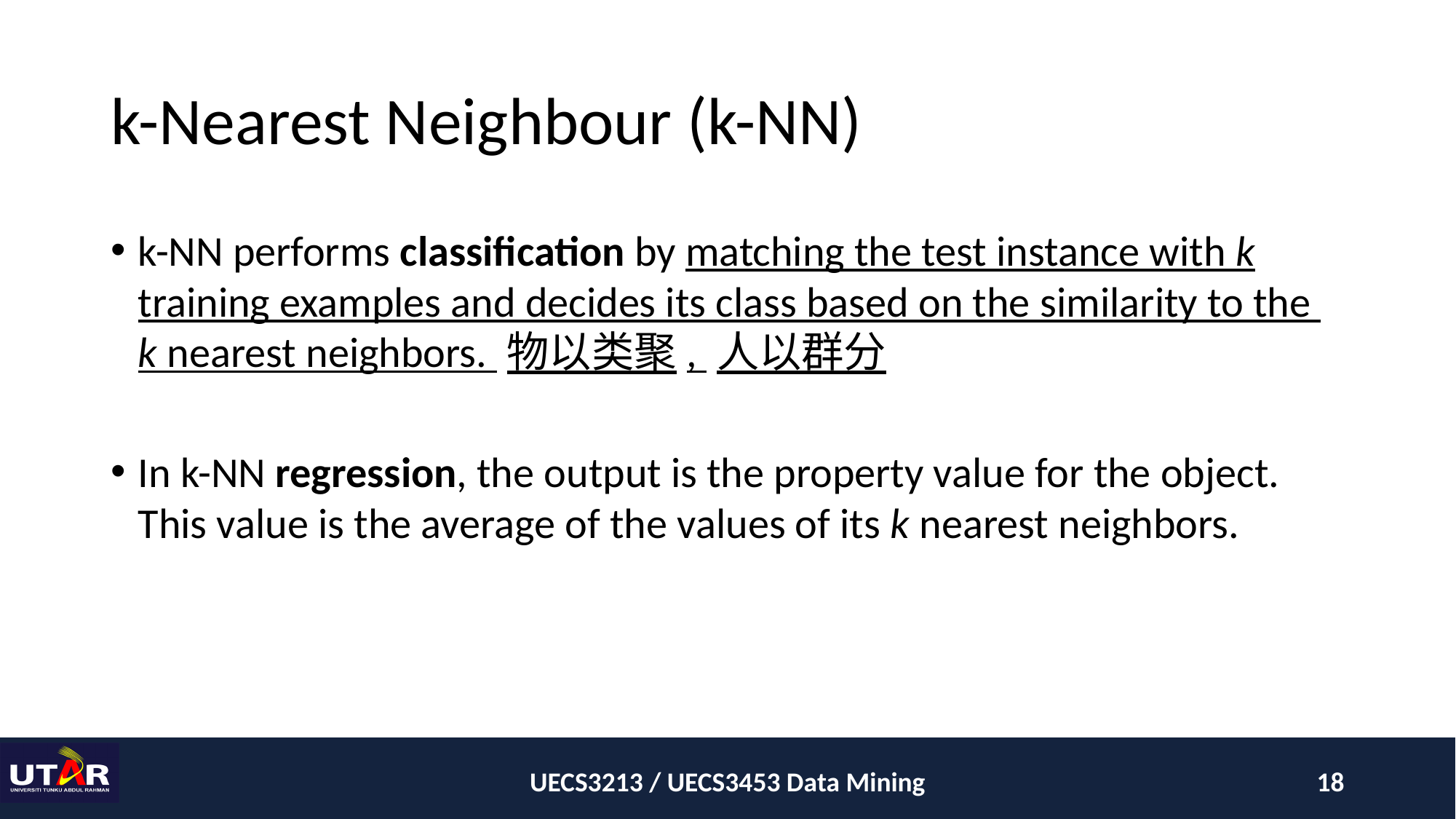

# k-Nearest Neighbour (k-NN)
k-NN performs classification by matching the test instance with k training examples and decides its class based on the similarity to the  k nearest neighbors. 物以类聚, 人以群分

In k-NN regression, the output is the property value for the object. This value is the average of the values of its k nearest neighbors.
UECS3213 / UECS3453 Data Mining
18